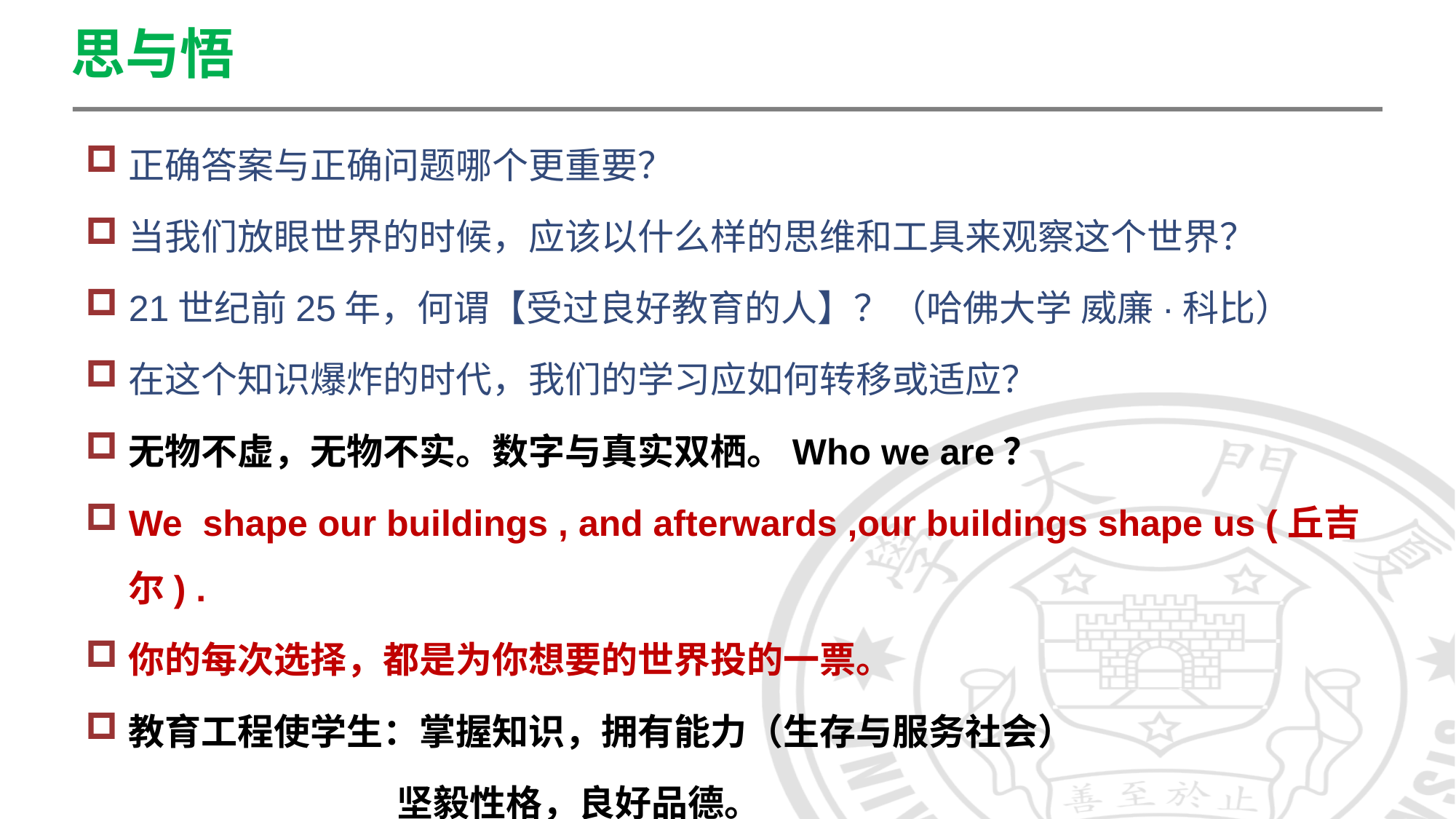

思与悟
正确答案与正确问题哪个更重要？
当我们放眼世界的时候，应该以什么样的思维和工具来观察这个世界？
21世纪前25年，何谓【受过良好教育的人】？（哈佛大学 威廉·科比）
在这个知识爆炸的时代，我们的学习应如何转移或适应？
无物不虚，无物不实。数字与真实双栖。Who we are？
We  shape our buildings , and afterwards ,our buildings shape us (丘吉尔) .
你的每次选择，都是为你想要的世界投的一票。
教育工程使学生：掌握知识，拥有能力（生存与服务社会）
                                     坚毅性格，良好品德。